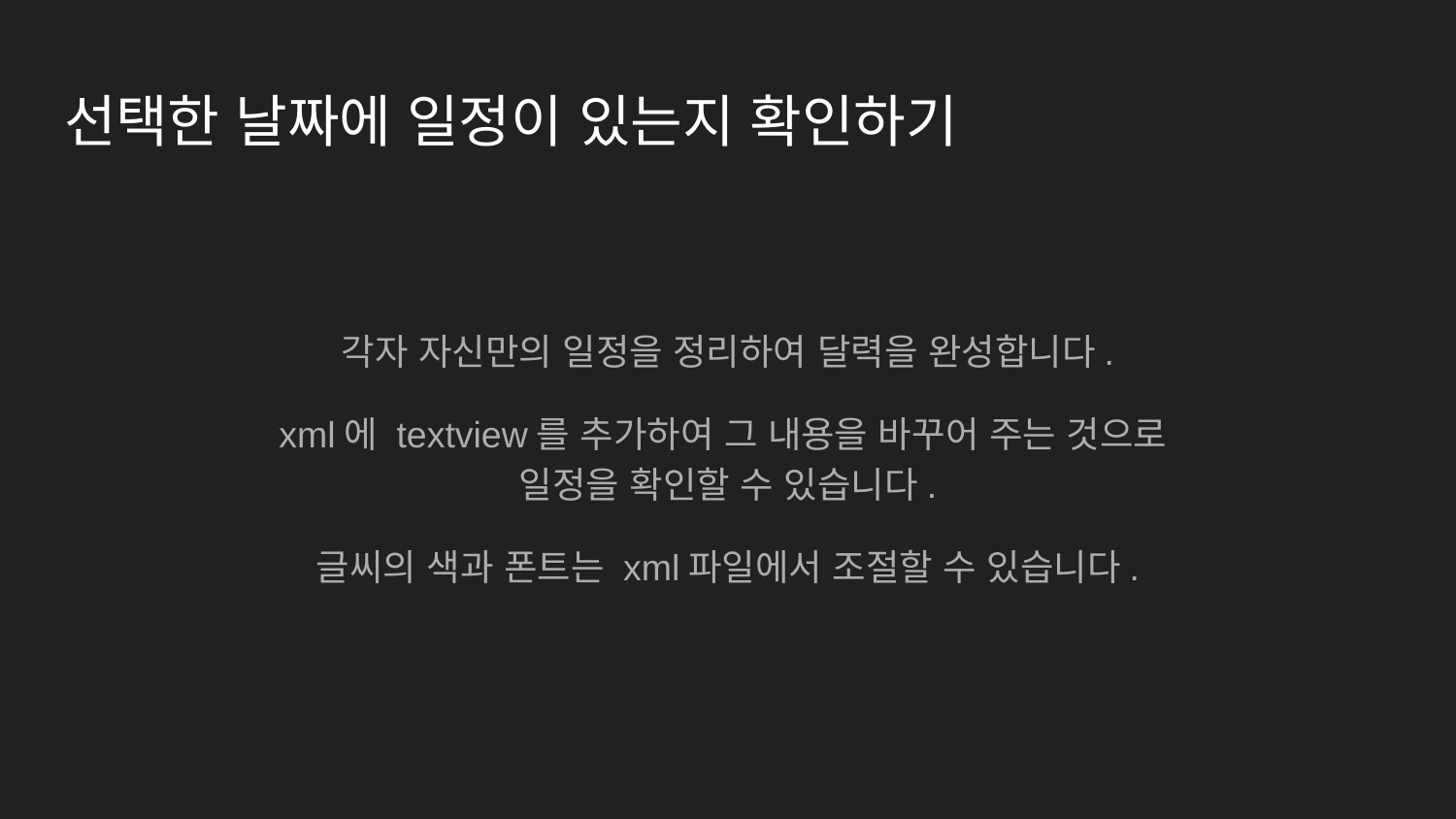

# 선택한 날짜에 일정이 있는지 확인하기
각자 자신만의 일정을 정리하여 달력을 완성합니다.
xml에 textview를 추가하여 그 내용을 바꾸어 주는 것으로
일정을 확인할 수 있습니다.
글씨의 색과 폰트는 xml파일에서 조절할 수 있습니다.